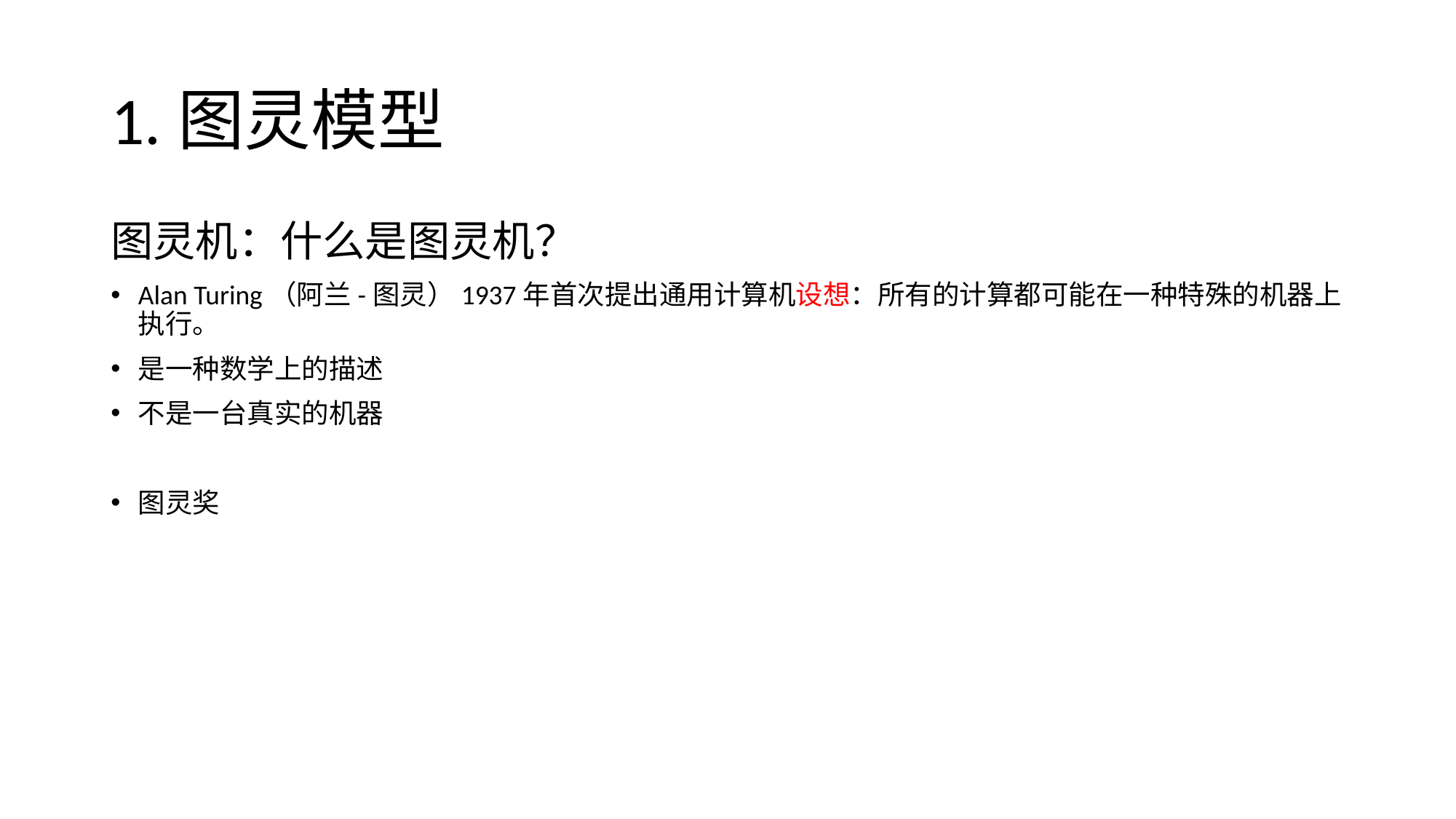

# 1.图灵模型
图灵机：什么是图灵机？
Alan Turing（阿兰-图灵）1937年首次提出通用计算机设想：所有的计算都可能在一种特殊的机器上执行。
是一种数学上的描述
不是一台真实的机器

图灵奖